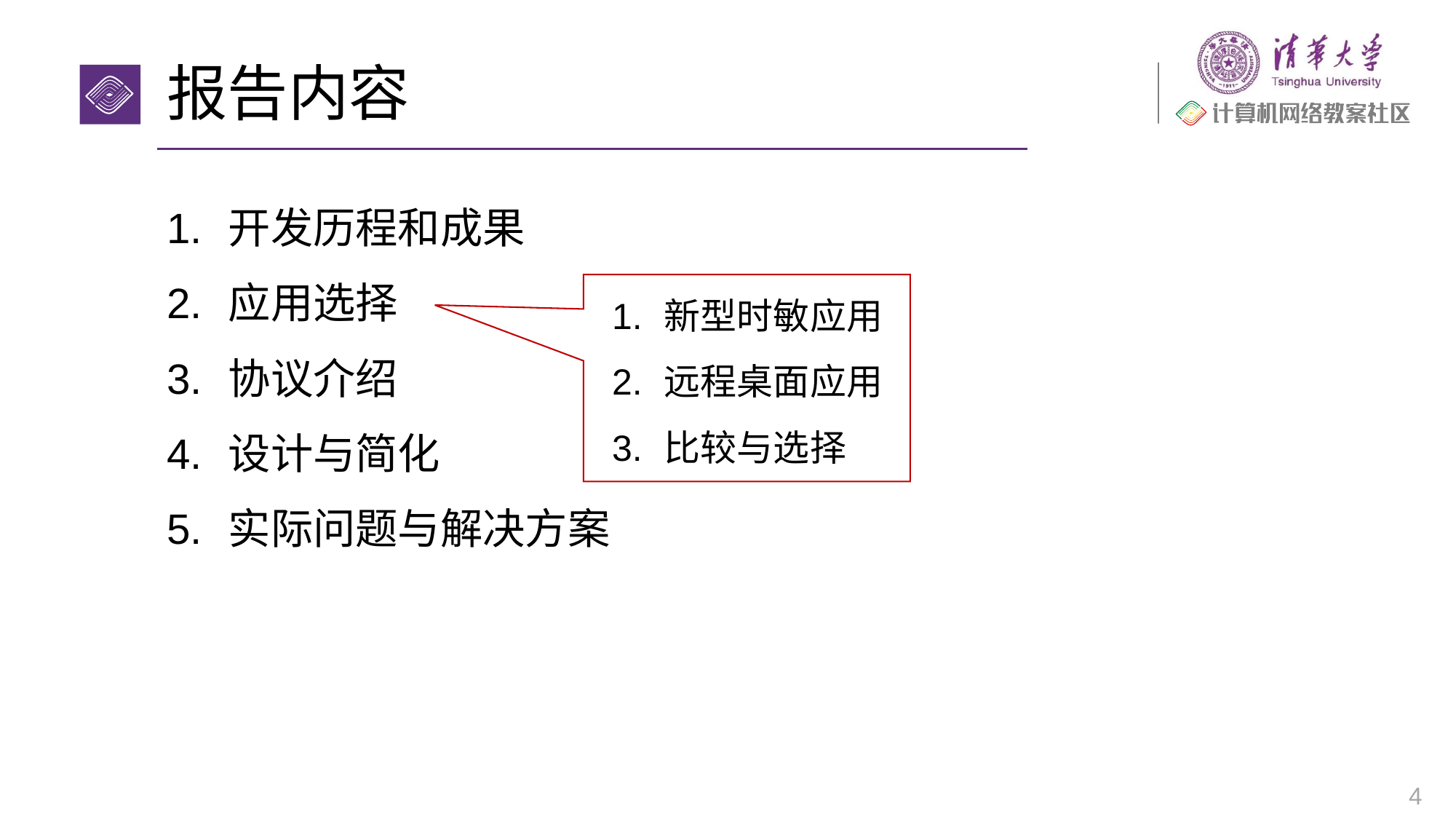

# 报告内容
开发历程和成果
应用选择
协议介绍
设计与简化
实际问题与解决方案
新型时敏应用
远程桌面应用
比较与选择

4